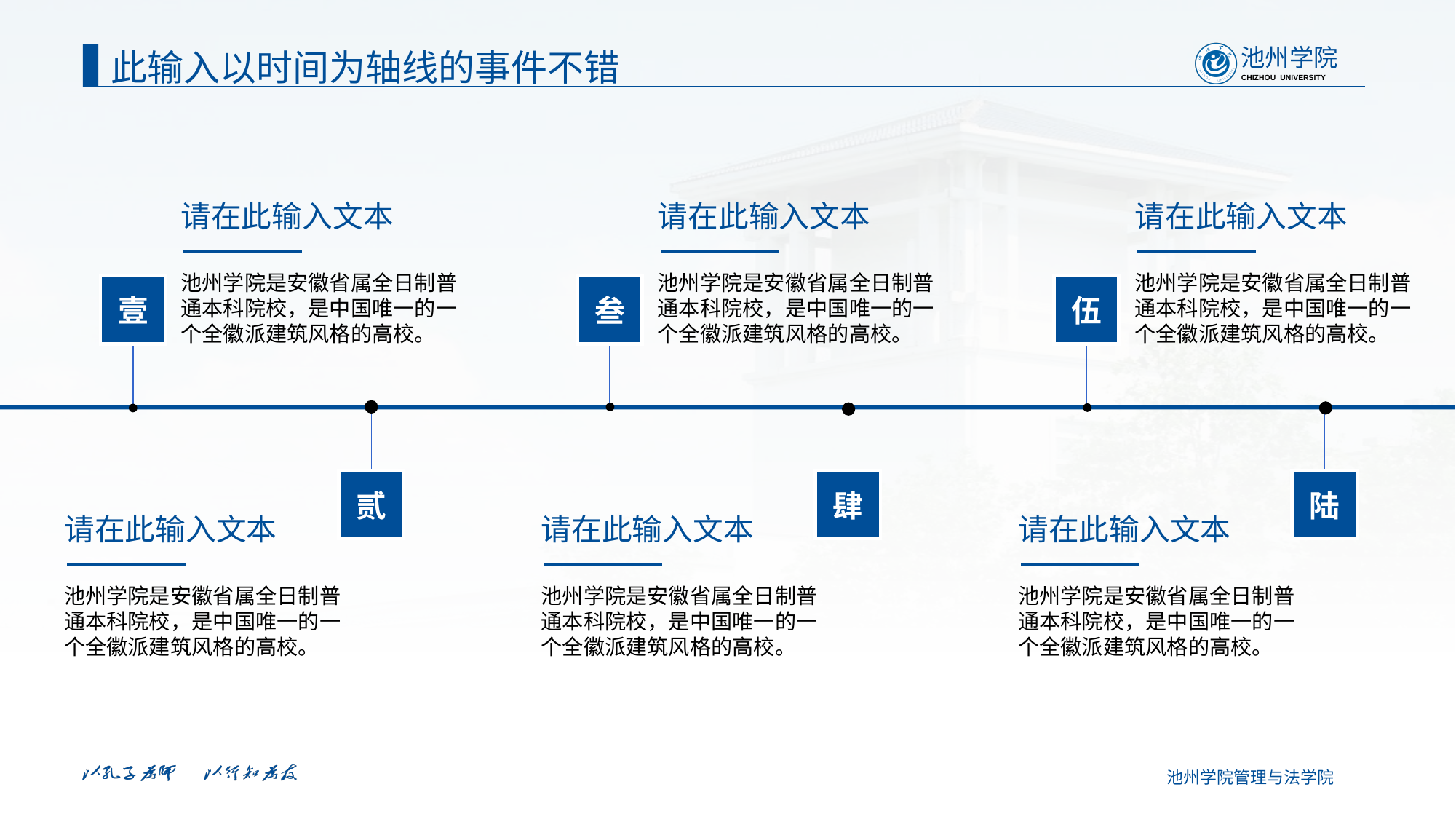

此输入以时间为轴线的事件不错
请在此输入文本
池州学院是安徽省属全日制普通本科院校，是中国唯一的一个全徽派建筑风格的高校。
请在此输入文本
池州学院是安徽省属全日制普通本科院校，是中国唯一的一个全徽派建筑风格的高校。
请在此输入文本
池州学院是安徽省属全日制普通本科院校，是中国唯一的一个全徽派建筑风格的高校。
壹
叁
伍

肆
陆
贰
请在此输入文本
池州学院是安徽省属全日制普通本科院校，是中国唯一的一个全徽派建筑风格的高校。
请在此输入文本
池州学院是安徽省属全日制普通本科院校，是中国唯一的一个全徽派建筑风格的高校。
请在此输入文本
池州学院是安徽省属全日制普通本科院校，是中国唯一的一个全徽派建筑风格的高校。